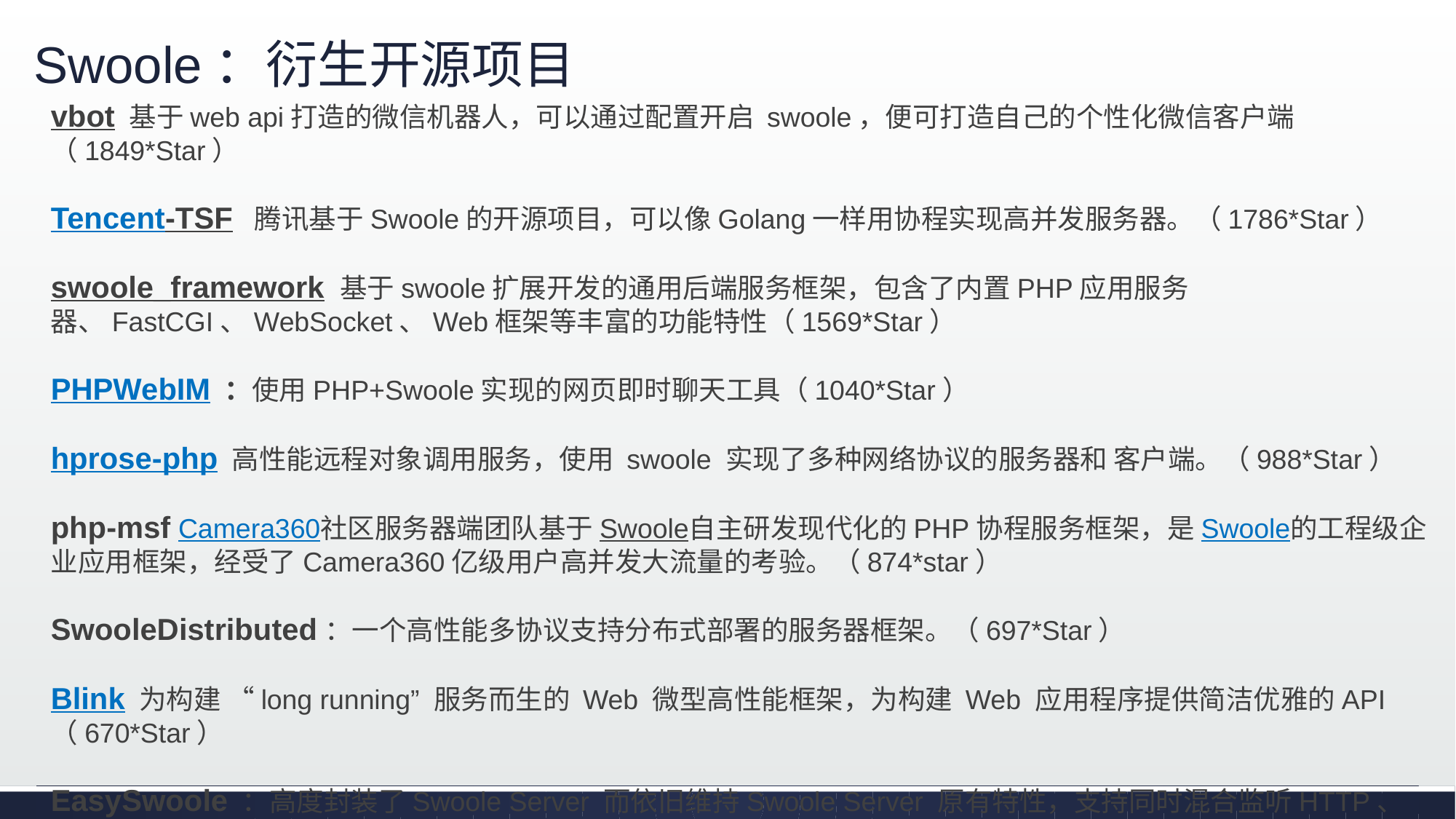

# Swoole：衍生开源项目
vbot 基于web api打造的微信机器人，可以通过配置开启 swoole，便可打造自己的个性化微信客户端（1849*Star）

Tencent-TSF  腾讯基于Swoole的开源项目，可以像Golang一样用协程实现高并发服务器。（1786*Star）

swoole_framework 基于swoole扩展开发的通用后端服务框架，包含了内置PHP应用服务器、FastCGI、WebSocket、Web框架等丰富的功能特性（1569*Star）

PHPWebIM ：使用PHP+Swoole实现的网页即时聊天工具（1040*Star）

hprose-php 高性能远程对象调用服务，使用 swoole 实现了多种网络协议的服务器和 客户端。（988*Star）

php-msf Camera360社区服务器端团队基于Swoole自主研发现代化的PHP协程服务框架，是Swoole的工程级企业应用框架，经受了Camera360亿级用户高并发大流量的考验。（874*star）

SwooleDistributed：一个高性能多协议支持分布式部署的服务器框架。（697*Star）

Blink 为构建 “long running” 服务而生的 Web 微型高性能框架，为构建 Web 应用程序提供简洁优雅的API（670*Star）

EasySwoole ：高度封装了Swoole Server 而依旧维持Swoole Server 原有特性，支持同时混合监听HTTP、自定义TCP、UDP协议，让开发者以最低的学习成本和精力编写出多进程，可异步，高可用的应用服务。（603*Star）